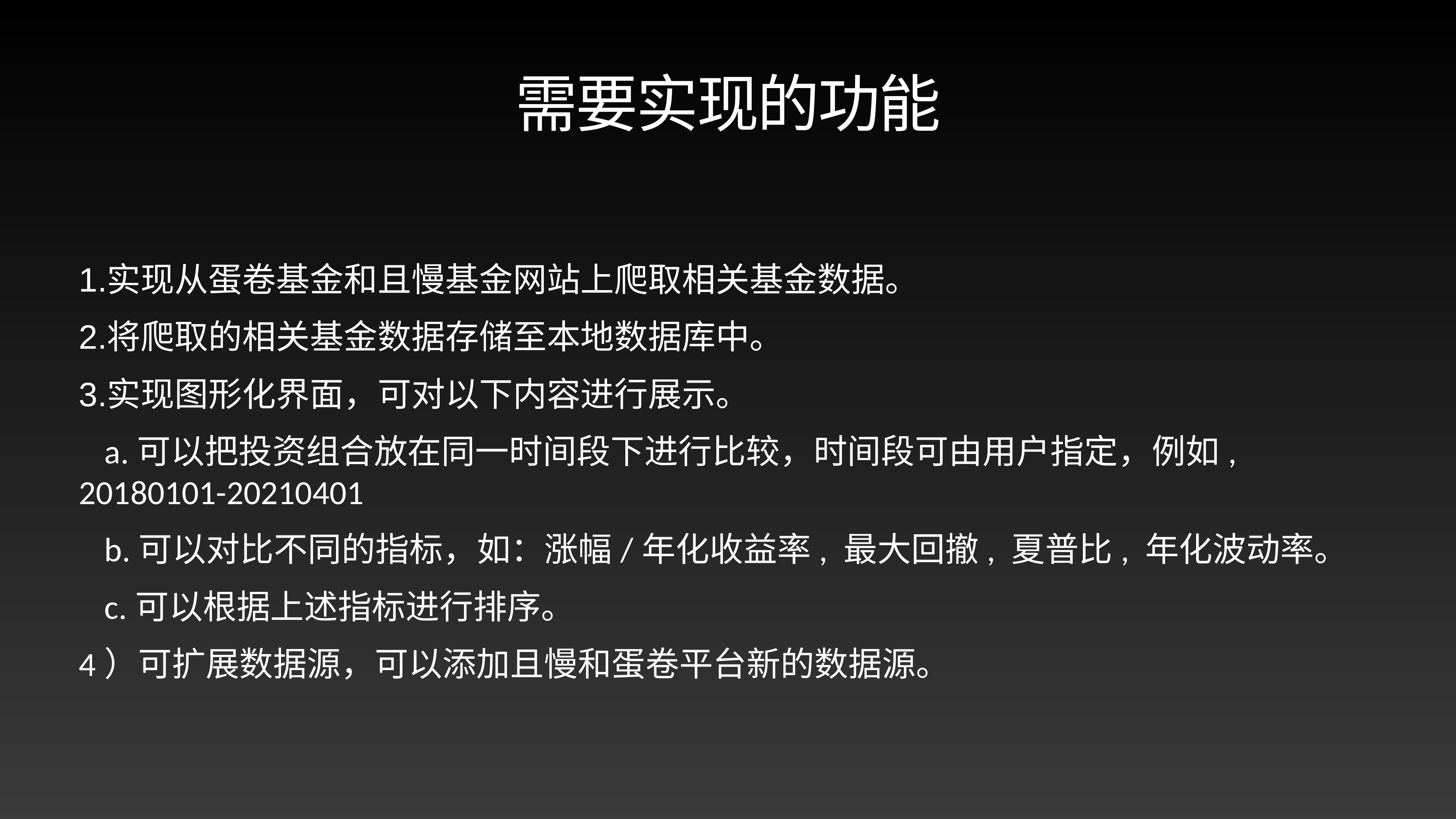

# 需要实现的功能
实现从蛋卷基金和且慢基金网站上爬取相关基金数据。
将爬取的相关基金数据存储至本地数据库中。
实现图形化界面，可对以下内容进行展示。
a.可以把投资组合放在同一时间段下进行比较，时间段可由用户指定，例如, 20180101-20210401
b.可以对比不同的指标，如：涨幅/年化收益率, 最大回撤, 夏普比, 年化波动率。
c.可以根据上述指标进行排序。
4）可扩展数据源，可以添加且慢和蛋卷平台新的数据源。